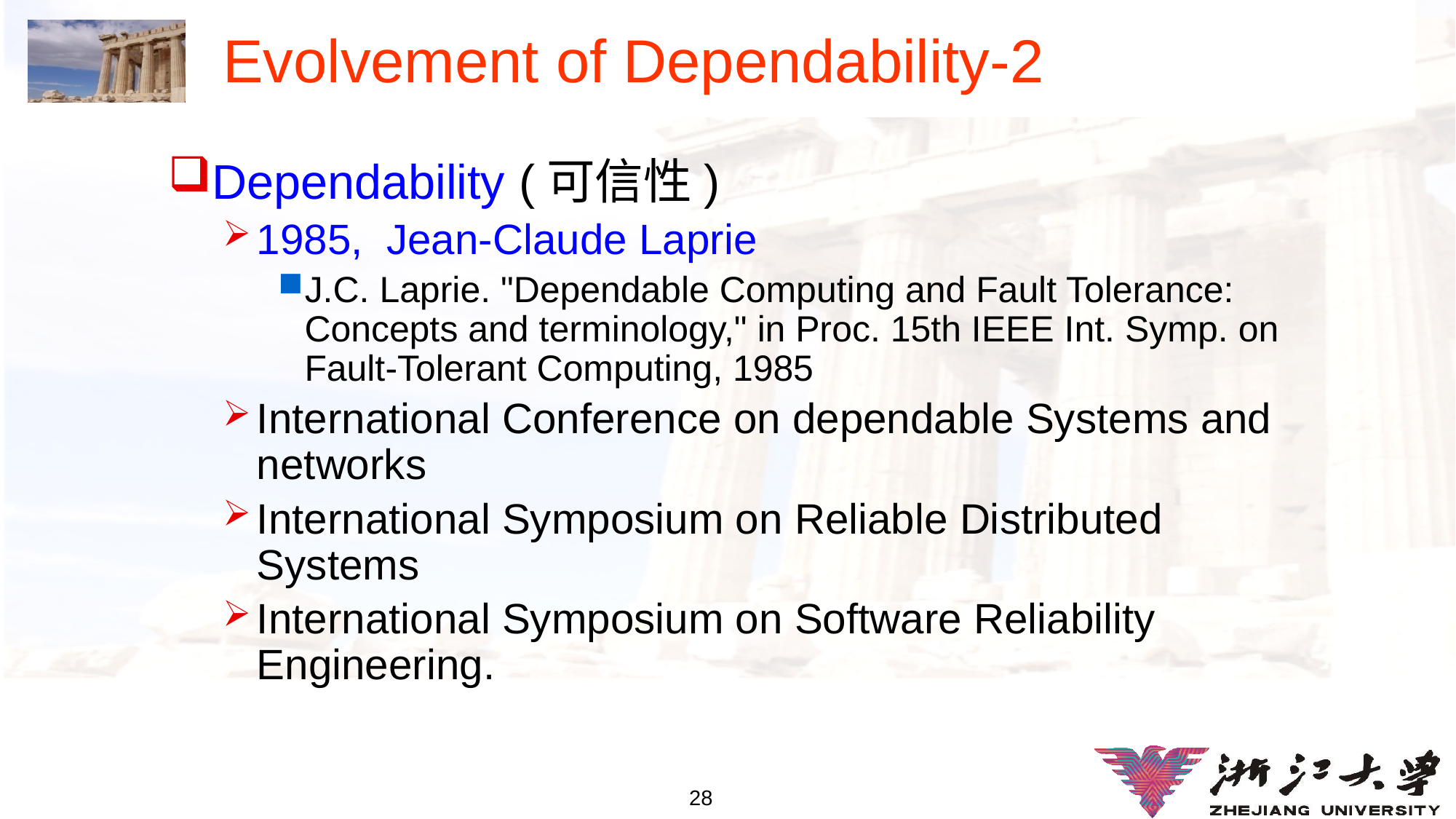

# Evolvement of Dependability-2
Dependability (可信性)
1985,  Jean-Claude Laprie
J.C. Laprie. "Dependable Computing and Fault Tolerance: Concepts and terminology," in Proc. 15th IEEE Int. Symp. on Fault-Tolerant Computing, 1985
International Conference on dependable Systems and networks
International Symposium on Reliable Distributed Systems
International Symposium on Software Reliability Engineering.